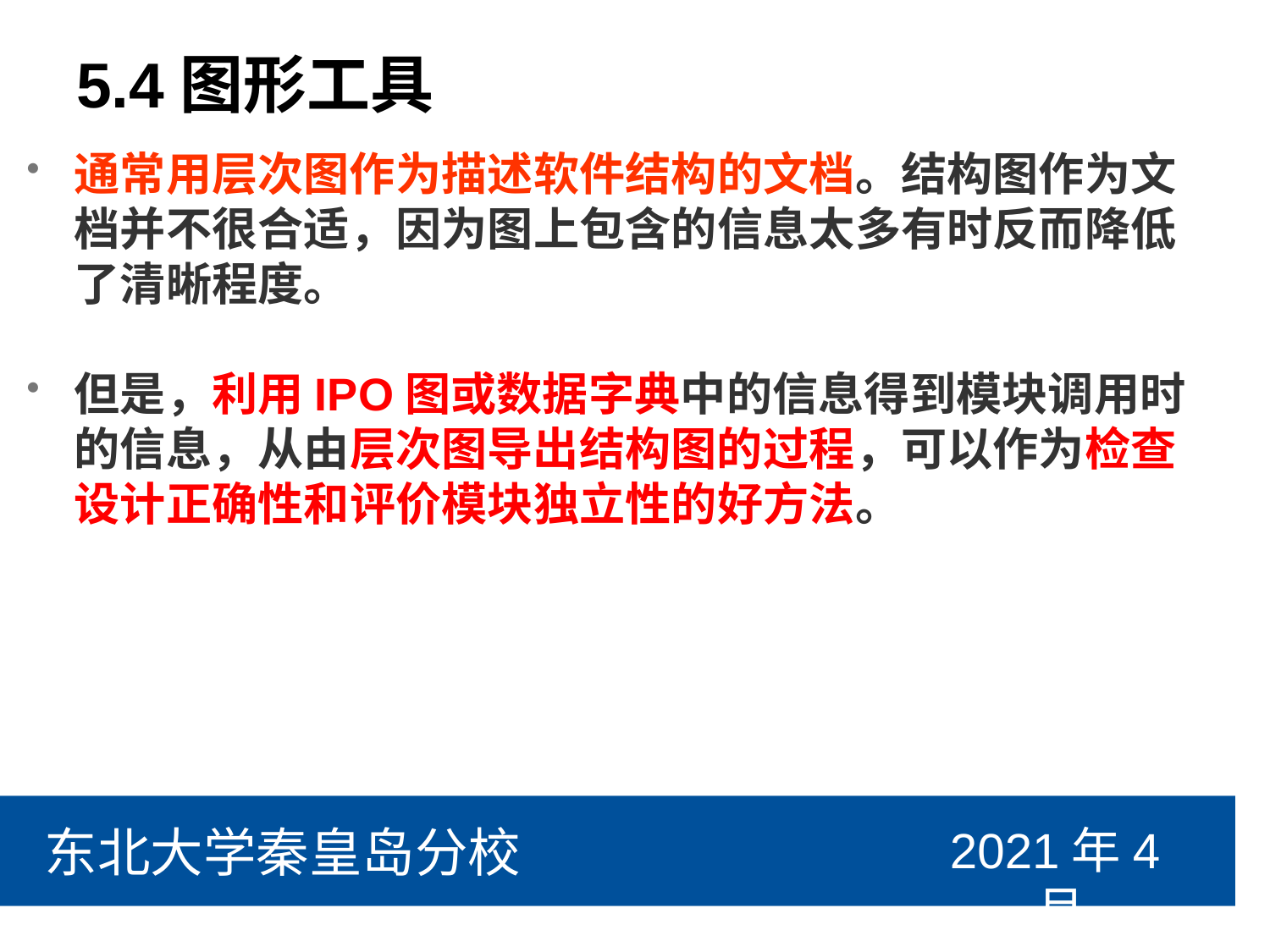

# 5.4图形工具
通常用层次图作为描述软件结构的文档。结构图作为文档并不很合适，因为图上包含的信息太多有时反而降低了清晰程度。

但是，利用IPO图或数据字典中的信息得到模块调用时的信息，从由层次图导出结构图的过程，可以作为检查设计正确性和评价模块独立性的好方法。